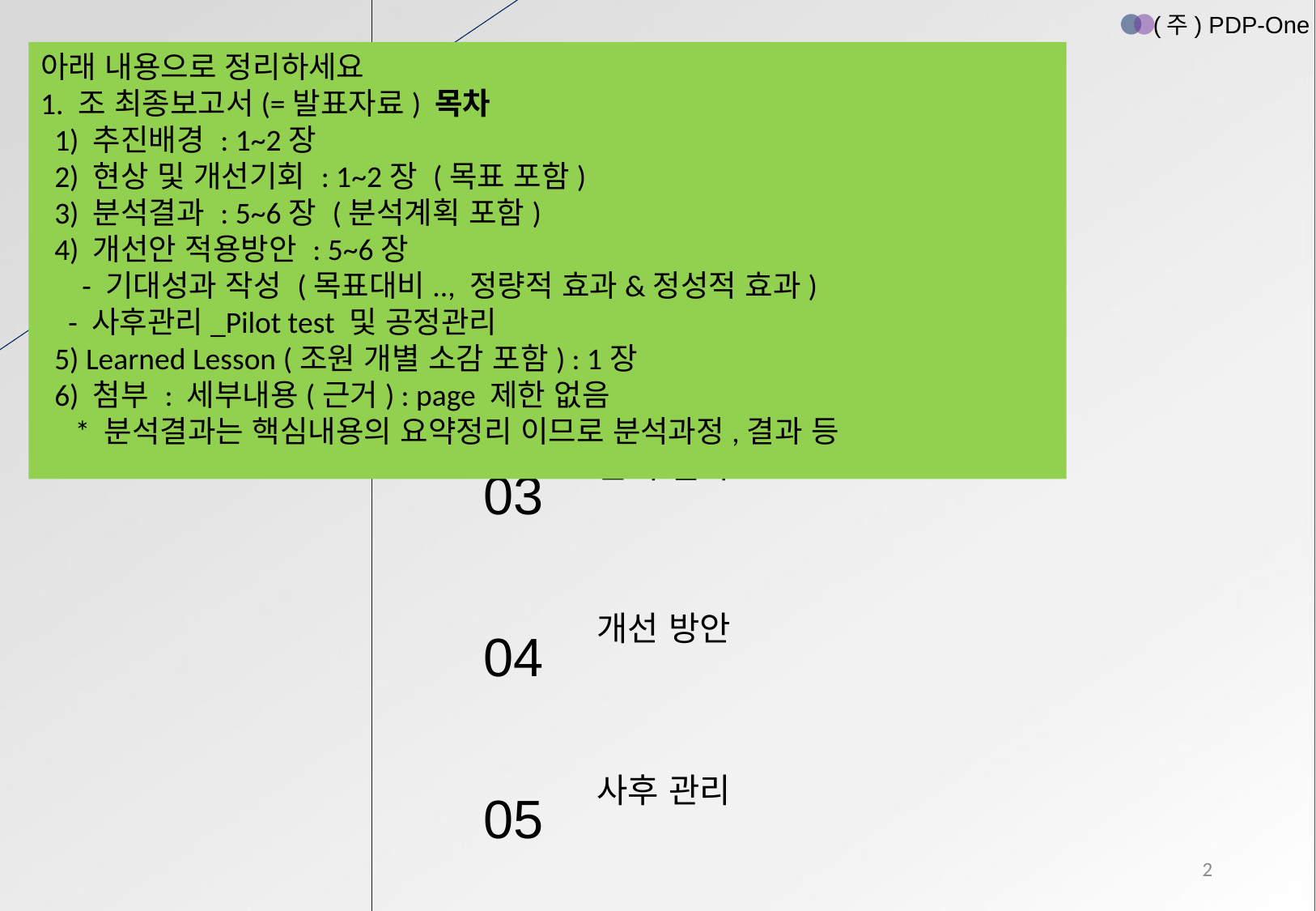

(주) PDP-One

01
02
03
04
05
아래 내용으로 정리하세요
1. 조 최종보고서(=발표자료) 목차
  1) 추진배경 : 1~2장
  2) 현상 및 개선기회 : 1~2장 (목표 포함)
  3) 분석결과 : 5~6장 (분석계획 포함)
  4) 개선안 적용방안 : 5~6장
    - 기대성과 작성 (목표대비.., 정량적 효과&정성적 효과)
    - 사후관리_Pilot test 및 공정관리
  5) Learned Lesson (조원 개별 소감 포함) : 1장
  6) 첨부 : 세부내용(근거) : page 제한 없음
     * 분석결과는 핵심내용의 요약정리 이므로 분석과정,결과 등

추진 배경

Contents
분석 개요
분석 결과
개선 방안
사후 관리
2